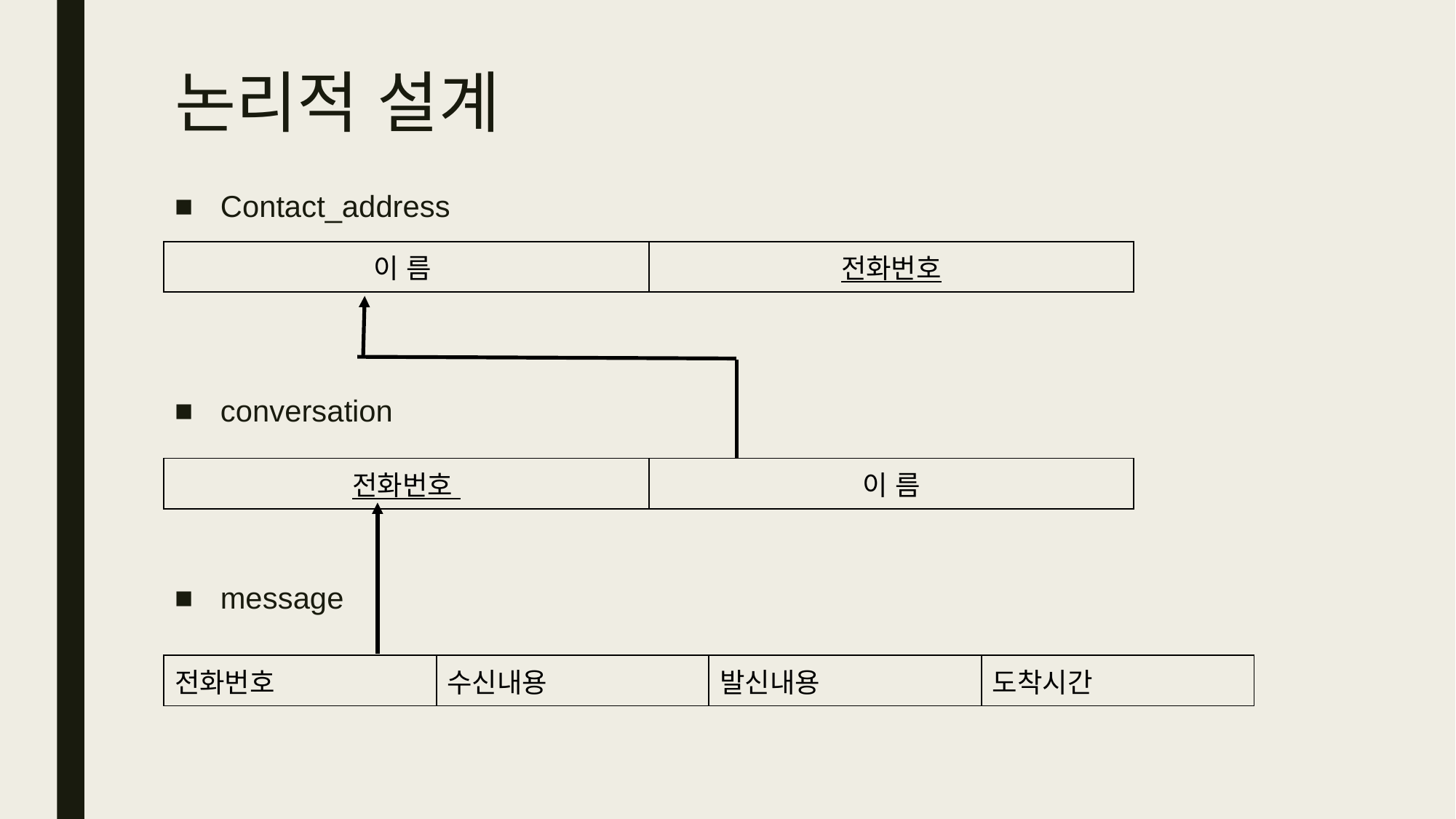

# 논리적 설계
Contact_address
| 이 름 | 전화번호 |
| --- | --- |
conversation
| 전화번호 | 이 름 |
| --- | --- |
message
| 전화번호 | 수신내용 | 발신내용 | 도착시간 |
| --- | --- | --- | --- |